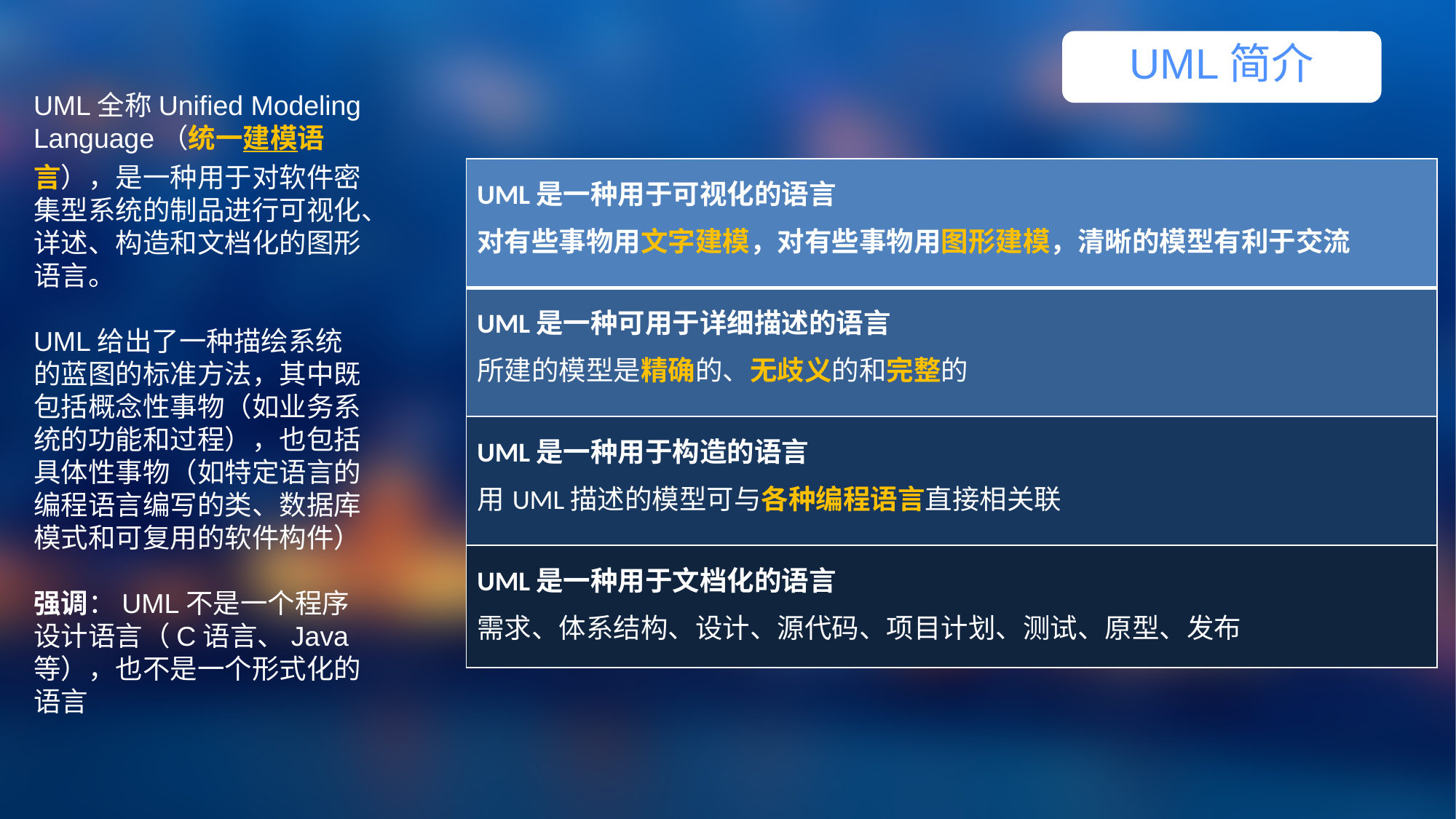

UML简介
UML全称Unified Modeling Language（统一建模语言），是一种用于对软件密集型系统的制品进行可视化、详述、构造和文档化的图形语言。

UML给出了一种描绘系统的蓝图的标准方法，其中既包括概念性事物（如业务系统的功能和过程），也包括具体性事物（如特定语言的编程语言编写的类、数据库模式和可复用的软件构件）

强调：UML不是一个程序设计语言（C语言、Java等），也不是一个形式化的语言

| UML是一种用于可视化的语言 对有些事物用文字建模，对有些事物用图形建模，清晰的模型有利于交流 |
| --- |
| UML是一种可用于详细描述的语言 所建的模型是精确的、无歧义的和完整的 |
| UML是一种用于构造的语言 用UML描述的模型可与各种编程语言直接相关联 |
| UML是一种用于文档化的语言 需求、体系结构、设计、源代码、项目计划、测试、原型、发布 |
1
                     点击添加标题